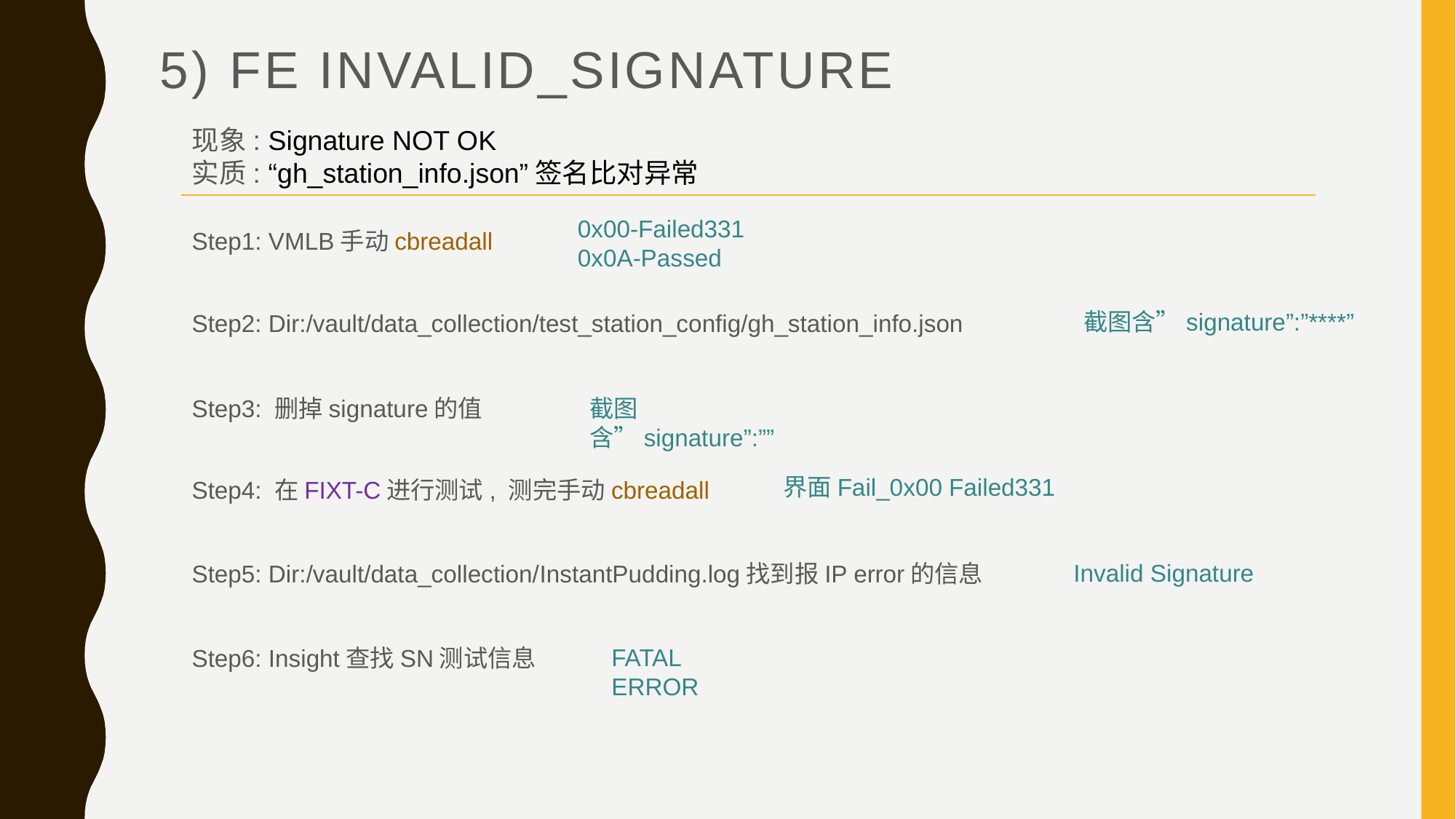

# 5) FE INVALID_SIGNATURE
现象: Signature NOT OK
实质: “gh_station_info.json”签名比对异常
0x00-Failed331
0x0A-Passed
Step1: VMLB手动cbreadall
截图含”signature”:”****”
Step2: Dir:/vault/data_collection/test_station_config/gh_station_info.json
Step3: 删掉signature的值
截图含”signature”:””
界面Fail_0x00 Failed331
Step4: 在FIXT-C进行测试, 测完手动cbreadall
Invalid Signature
Step5: Dir:/vault/data_collection/InstantPudding.log找到报IP error的信息
FATAL ERROR
Step6: Insight查找SN测试信息